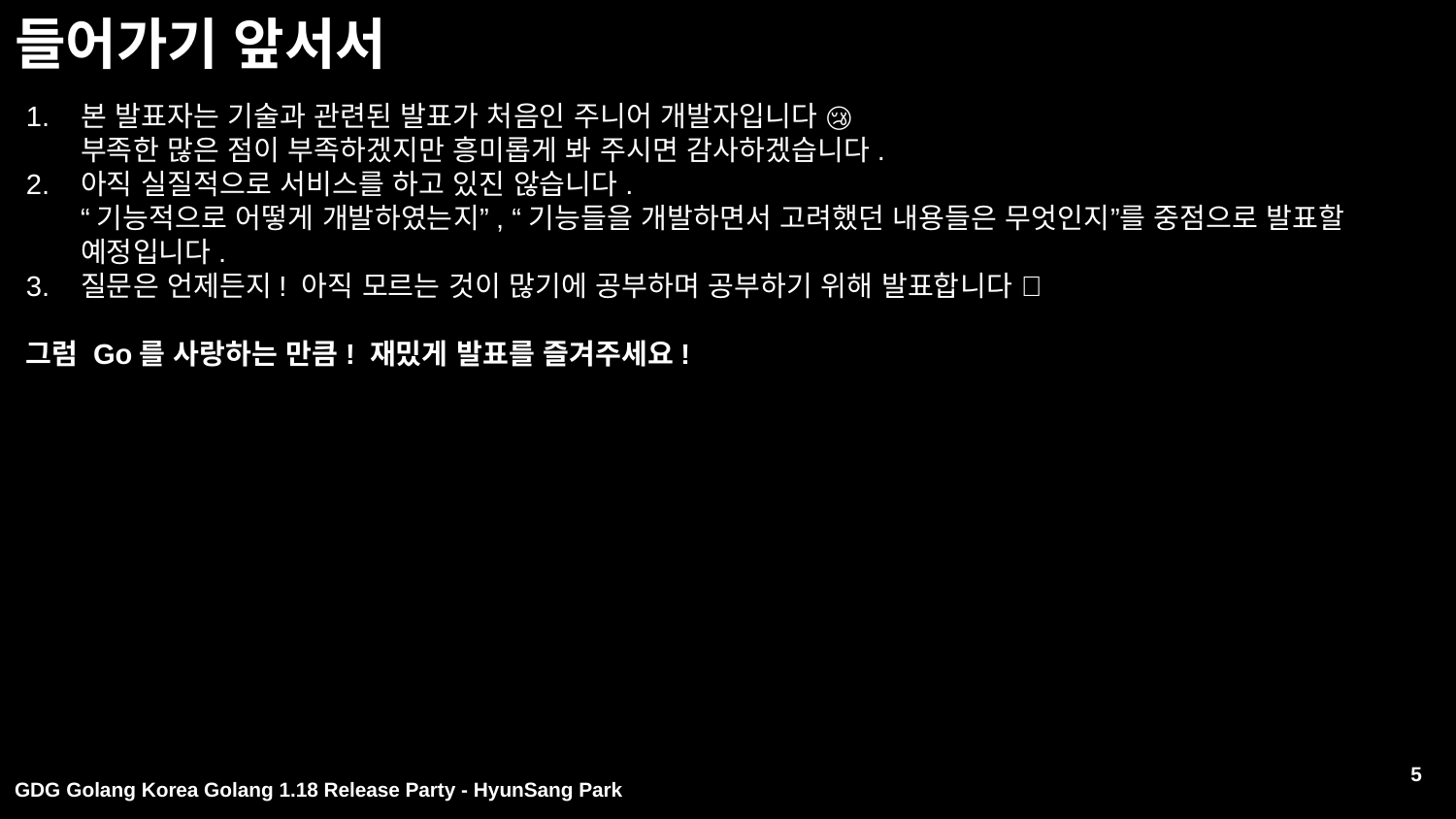

# 들어가기 앞서서
본 발표자는 기술과 관련된 발표가 처음인 주니어 개발자입니다 😢
부족한 많은 점이 부족하겠지만 흥미롭게 봐 주시면 감사하겠습니다.
아직 실질적으로 서비스를 하고 있진 않습니다.
“기능적으로 어떻게 개발하였는지”, “기능들을 개발하면서 고려했던 내용들은 무엇인지”를 중점으로 발표할 예정입니다.
질문은 언제든지! 아직 모르는 것이 많기에 공부하며 공부하기 위해 발표합니다 🔥

그럼 Go를 사랑하는 만큼! 재밌게 발표를 즐겨주세요!
5
GDG Golang Korea Golang 1.18 Release Party - HyunSang Park